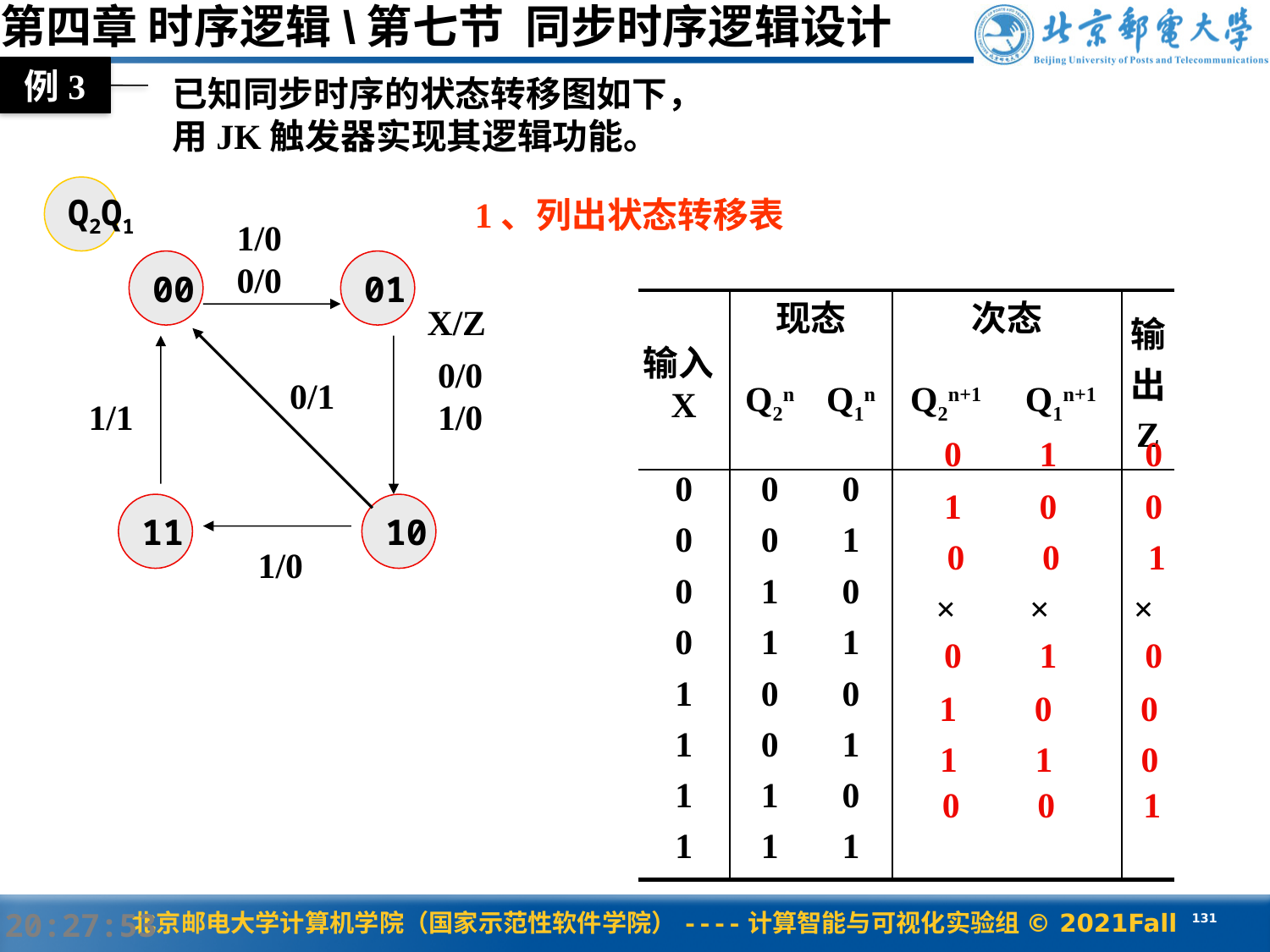

第四章 时序逻辑\第七节  同步时序逻辑设计
例3

已知同步时序的状态转移图如下，用JK触发器实现其逻辑功能。
Q2Q1
1/0
00
0/0
01
X/Z

1/1

0/0
0/1
1/0
11
10

1/0
1、列出状态转移表
| 输入X | 现态 |  | 次态 |  | 输出 Z |
| --- | --- | --- | --- | --- | --- |
|  | Q2n | Q1n | Q2n+1 | Q1n+1 |  |
| 0 | 0 | 0 |  |  |  |
| 0 | 0 | 1 |  |  |  |
| 0 | 1 | 0 |  |  |  |
| 0 | 1 | 1 |  |  |  |
| 1 | 0 | 0 |  |  |  |
| 1 | 0 | 1 |  |  |  |
| 1 | 1 | 0 |  |  |  |
| 1 | 1 | 1 |  |  |  |
0
1
0
1
0
0
0
0
1
×
×
×
0
1
0
1
0
0
1
1
0
0
0
1